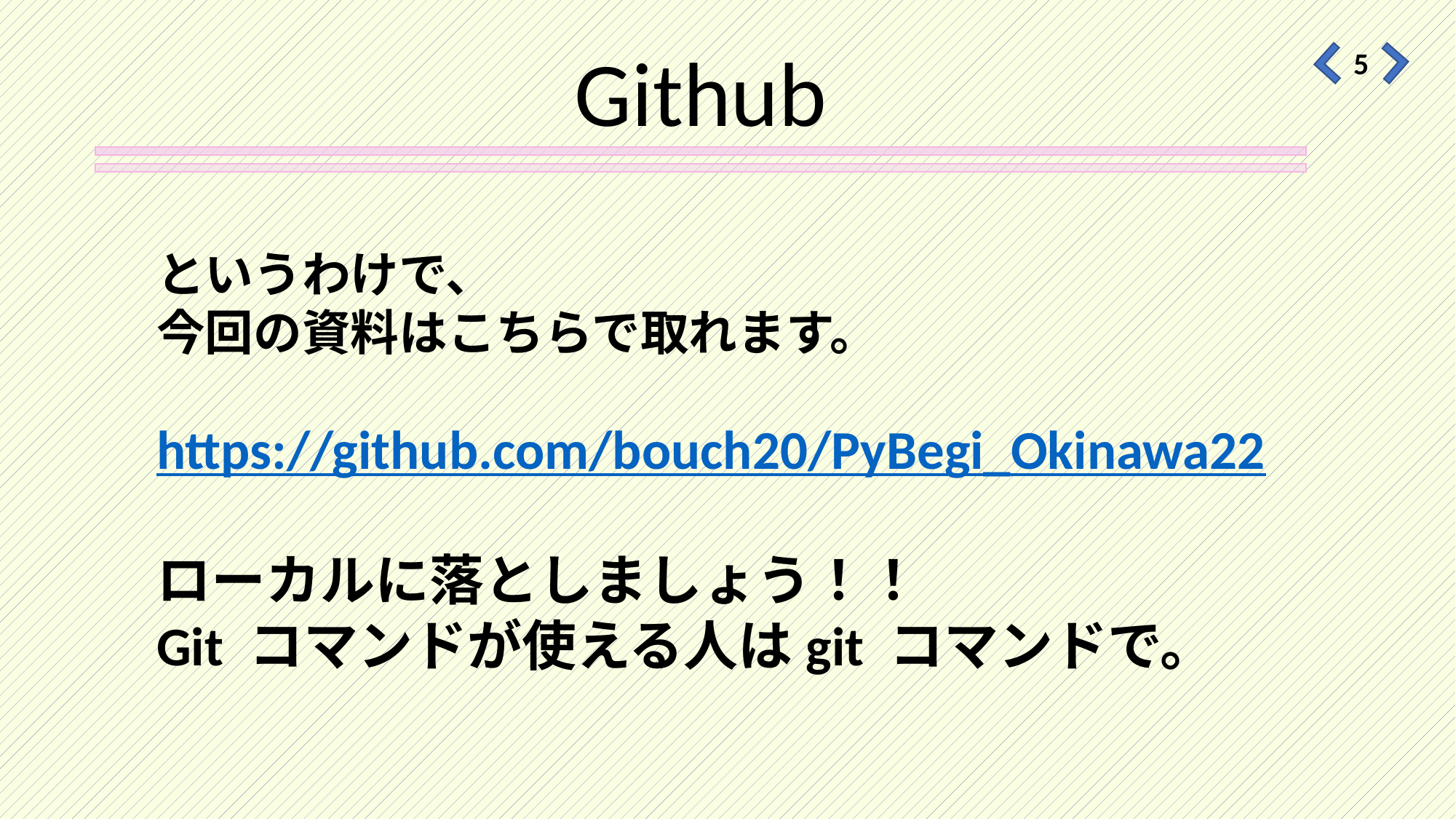

# Github
5

というわけで、
今回の資料はこちらで取れます。
https://github.com/bouch20/PyBegi_Okinawa22

ローカルに落としましょう！！
Git コマンドが使える人はgit コマンドで。